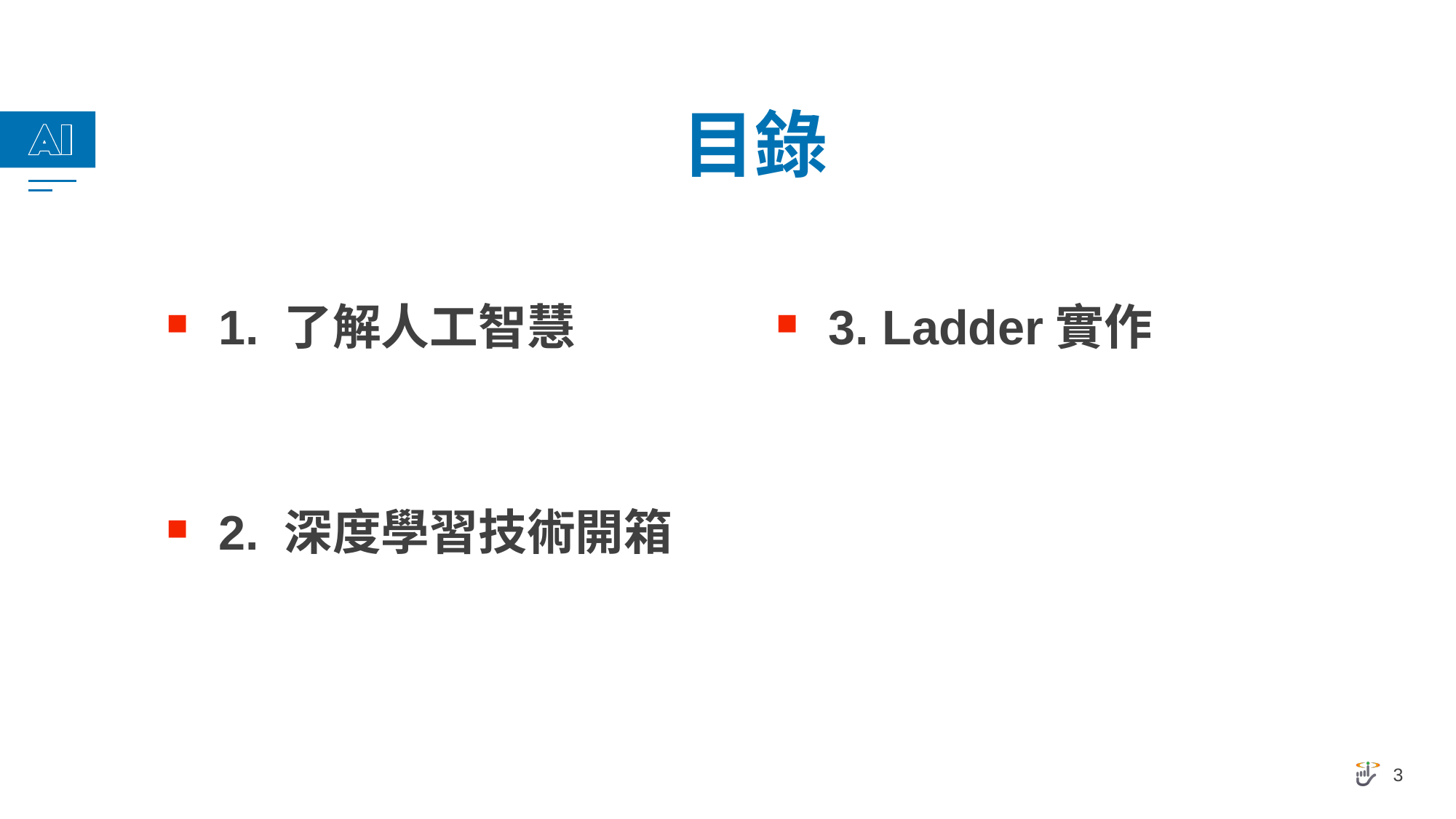

# 目錄
1. 了解人工智慧

2. 深度學習技術開箱
3. Ladder實作
3